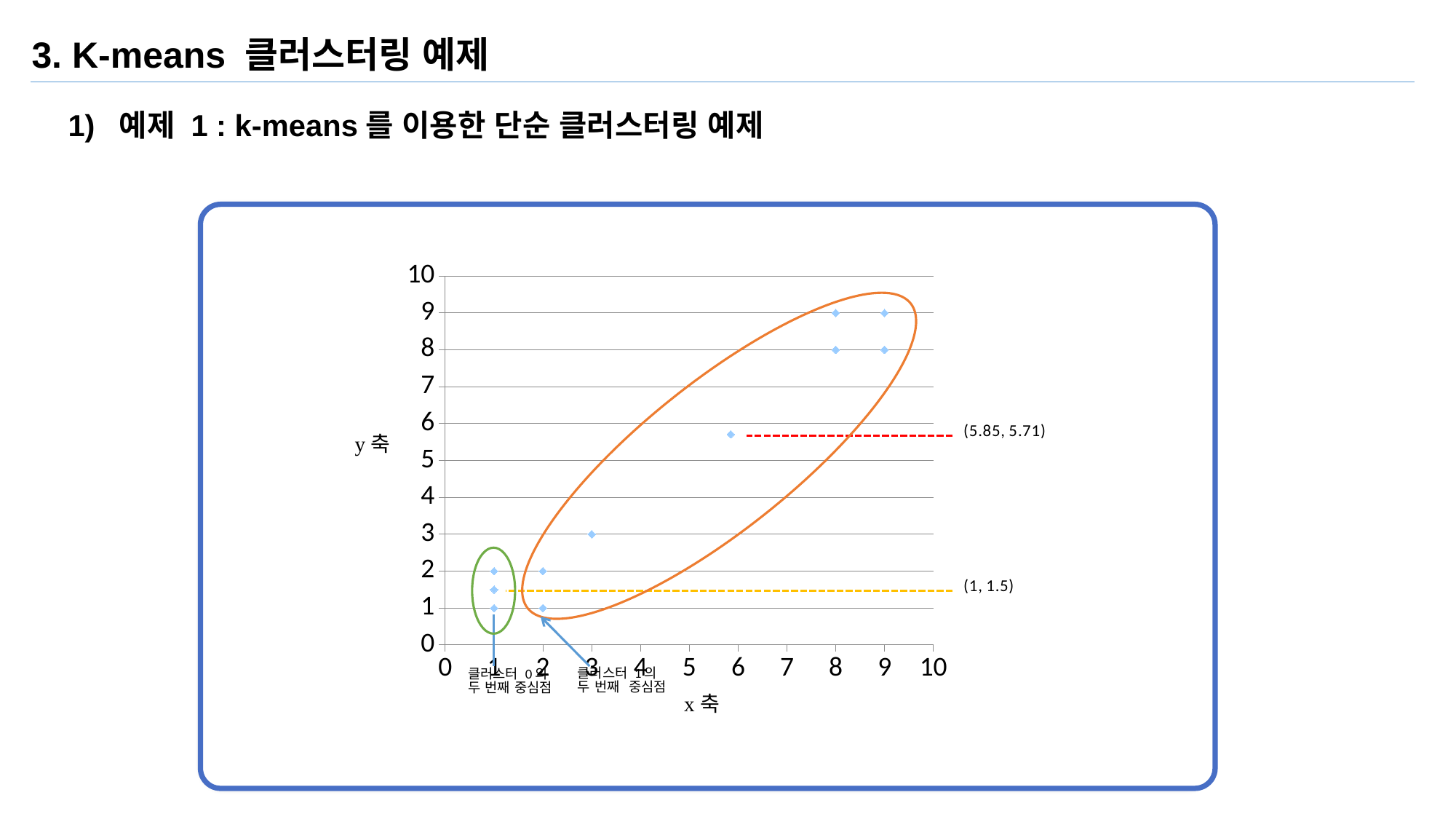

3. K-means 클러스터링 예제
1)  예제 1 : k-means를 이용한 단순 클러스터링 예제

### Chart

| Category | X-Y 값 |
|---|---|